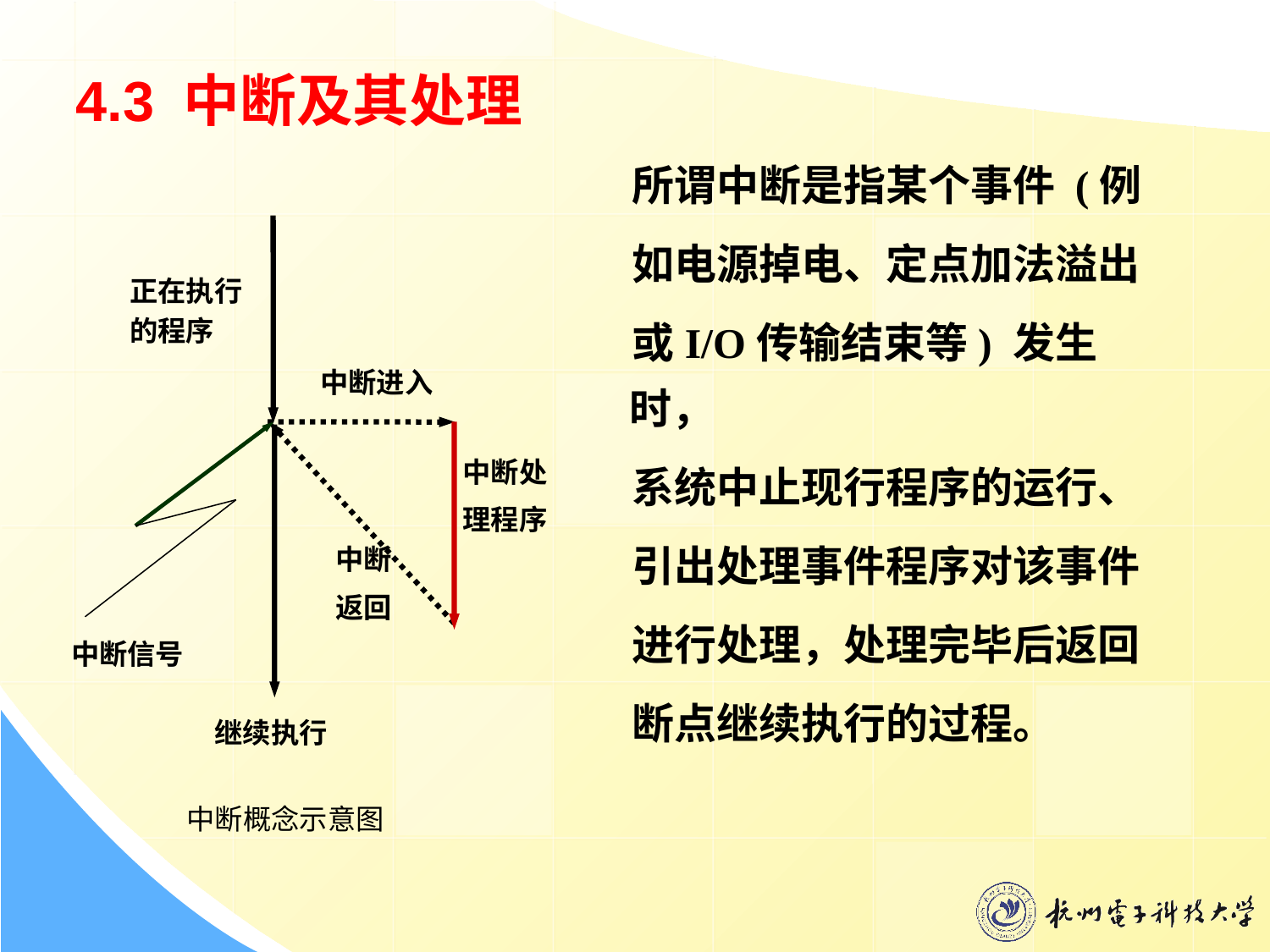

4.3 中断及其处理
       所谓中断是指某个事件 (例
       如电源掉电、定点加法溢出
       或I/O传输结束等) 发生时，
       系统中止现行程序的运行、
       引出处理事件程序对该事件
       进行处理，处理完毕后返回
       断点继续执行的过程。

正在执行
的程序
中断进入

中断信号

继续执行
中断处
理程序
中断
返回
中断概念示意图